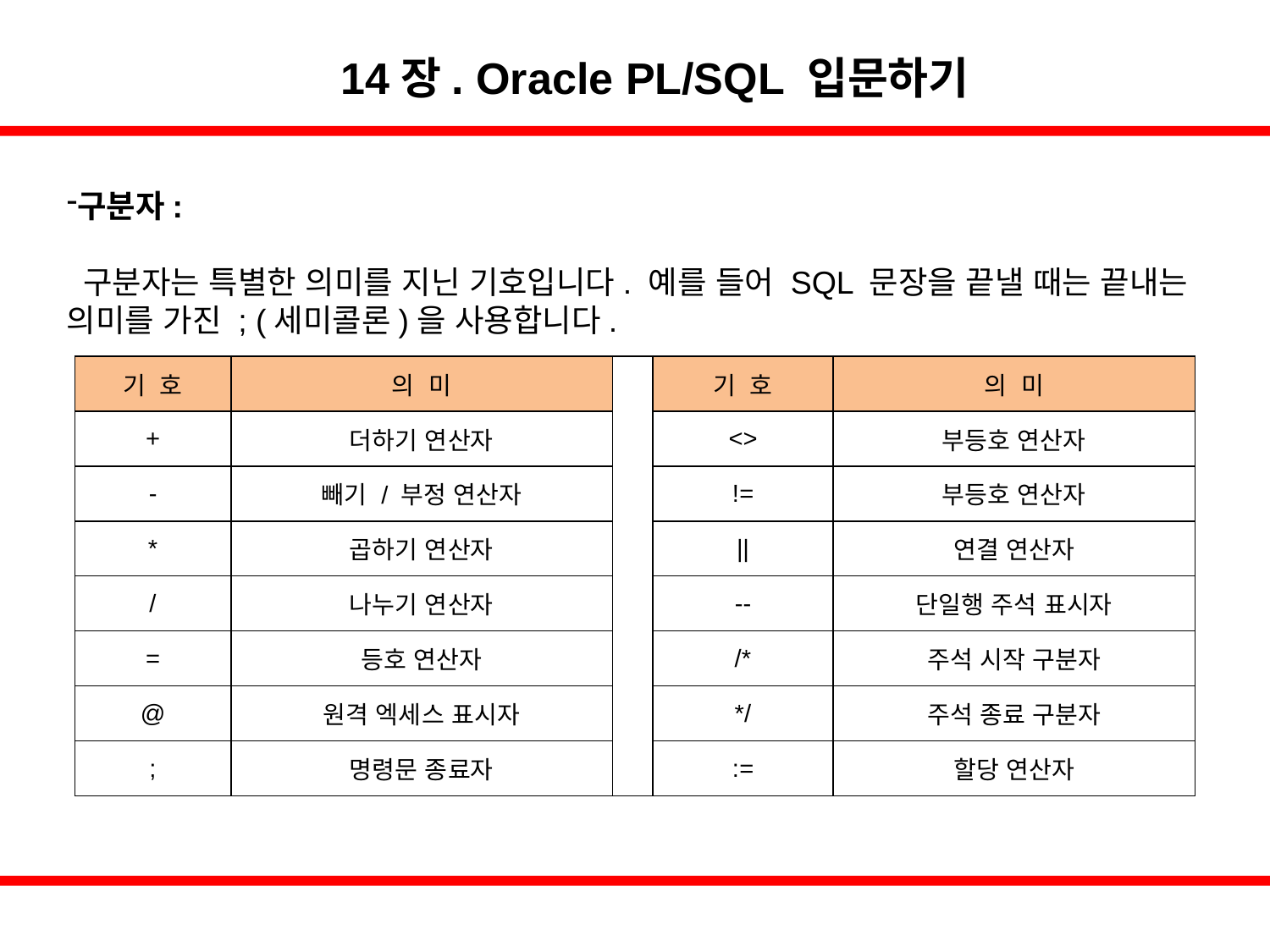

14장. Oracle PL/SQL 입문하기

구분자:

 구분자는 특별한 의미를 지닌 기호입니다. 예를 들어 SQL 문장을 끝낼 때는 끝내는 의미를 가진 ; (세미콜론)을 사용합니다.

| 기 호 | 의 미 |  | 기 호 | 의 미 |
| --- | --- | --- | --- | --- |
| + | 더하기 연산자 |  | <> | 부등호 연산자 |
| - | 빼기 / 부정 연산자 |  | != | 부등호 연산자 |
| \* | 곱하기 연산자 |  | || | 연결 연산자 |
| / | 나누기 연산자 |  | -- | 단일행 주석 표시자 |
| = | 등호 연산자 |  | /\* | 주석 시작 구분자 |
| @ | 원격 엑세스 표시자 |  | \*/ | 주석 종료 구분자 |
| ; | 명령문 종료자 |  | := | 할당 연산자 |